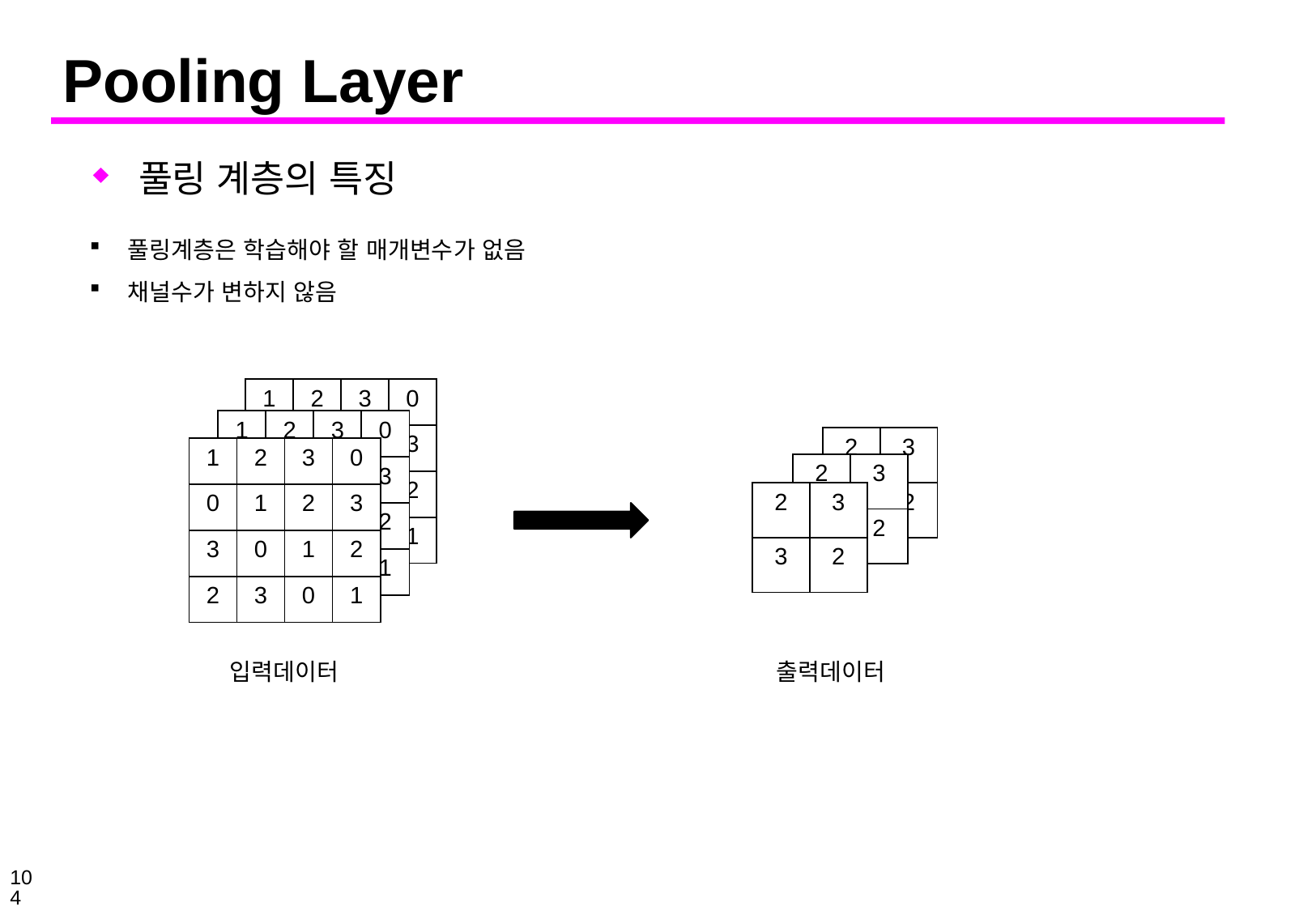

# Pooling Layer
풀링 계층의 특징
풀링계층은 학습해야 할 매개변수가 없음
채널수가 변하지 않음
| 1 | 2 | 3 | 0 |
| --- | --- | --- | --- |
| 0 | 1 | 2 | 3 |
| 3 | 0 | 1 | 2 |
| 2 | 3 | 0 | 1 |
| 1 | 2 | 3 | 0 |
| --- | --- | --- | --- |
| 0 | 1 | 2 | 3 |
| 3 | 0 | 1 | 2 |
| 2 | 3 | 0 | 1 |
| 2 | 3 |
| --- | --- |
| 3 | 2 |
| 1 | 2 | 3 | 0 |
| --- | --- | --- | --- |
| 0 | 1 | 2 | 3 |
| 3 | 0 | 1 | 2 |
| 2 | 3 | 0 | 1 |
| 2 | 3 |
| --- | --- |
| 3 | 2 |
| 2 | 3 |
| --- | --- |
| 3 | 2 |

출력데이터
입력데이터
104